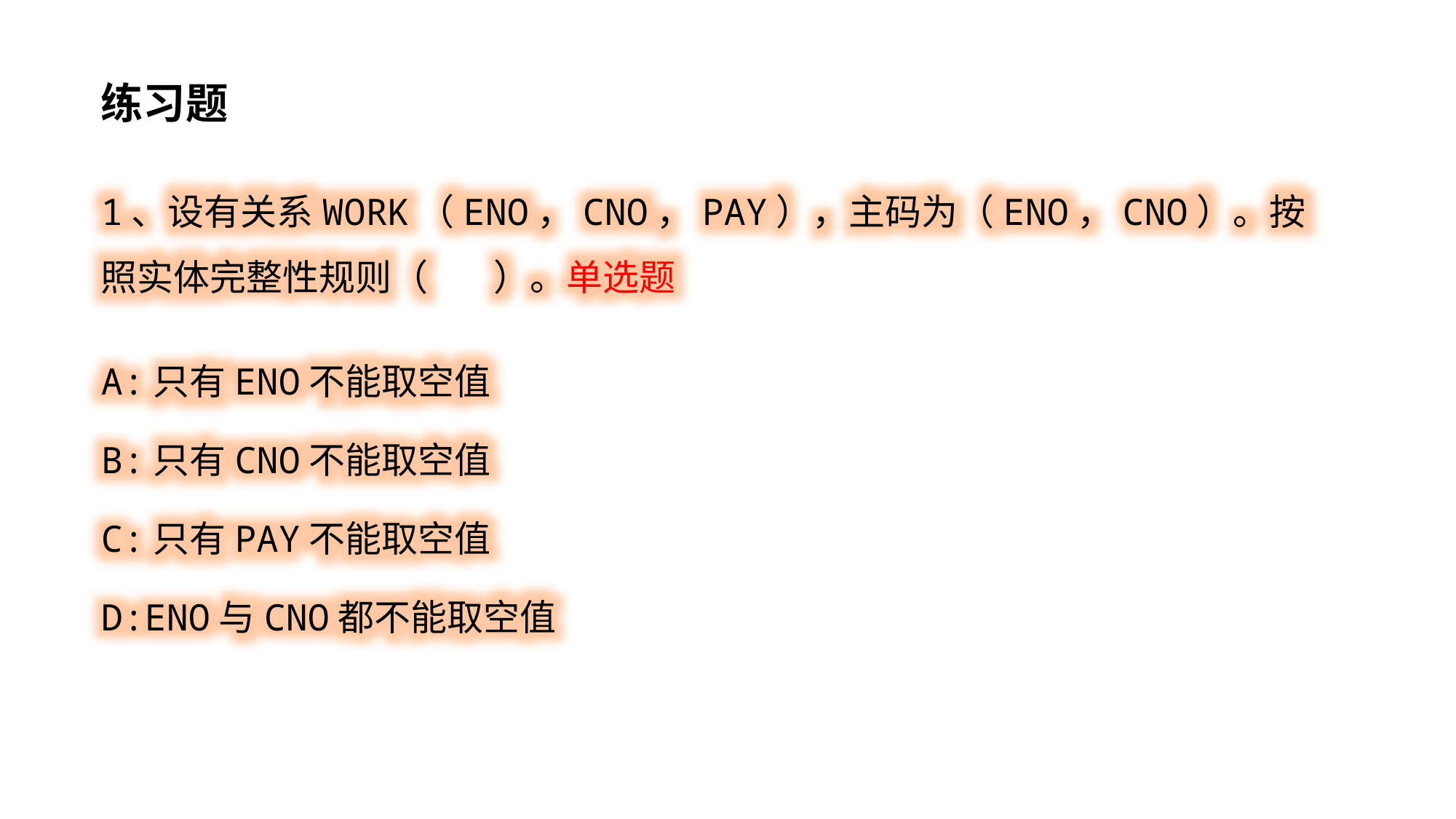

练习题
1、设有关系WORK（ENO，CNO，PAY），主码为（ENO，CNO）。按照实体完整性规则（        ）。单选题

A:只有ENO不能取空值

B:只有CNO不能取空值

C:只有PAY不能取空值

D:ENO与CNO都不能取空值